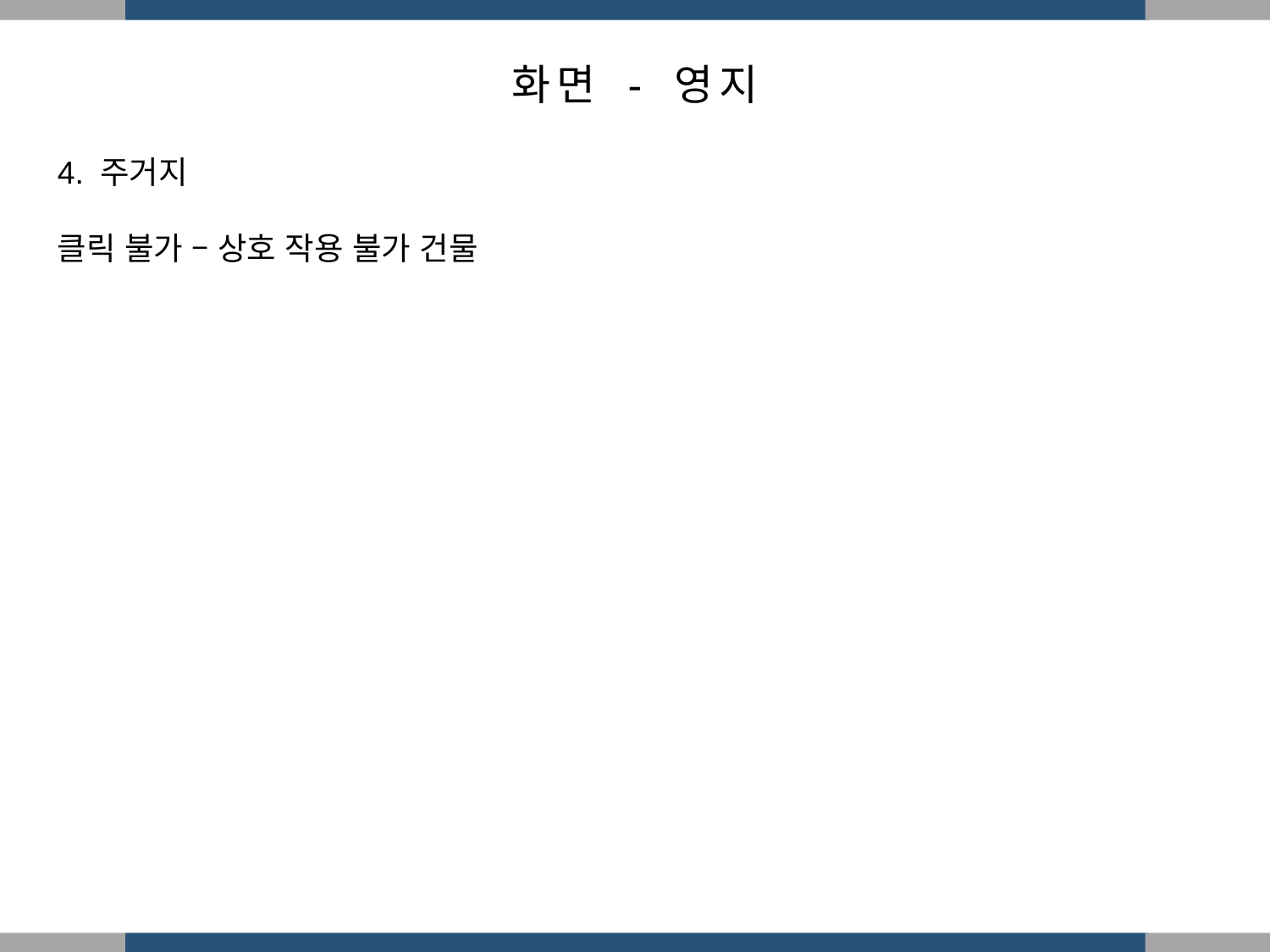

화면 - 영지
4. 주거지

클릭 불가 – 상호 작용 불가 건물